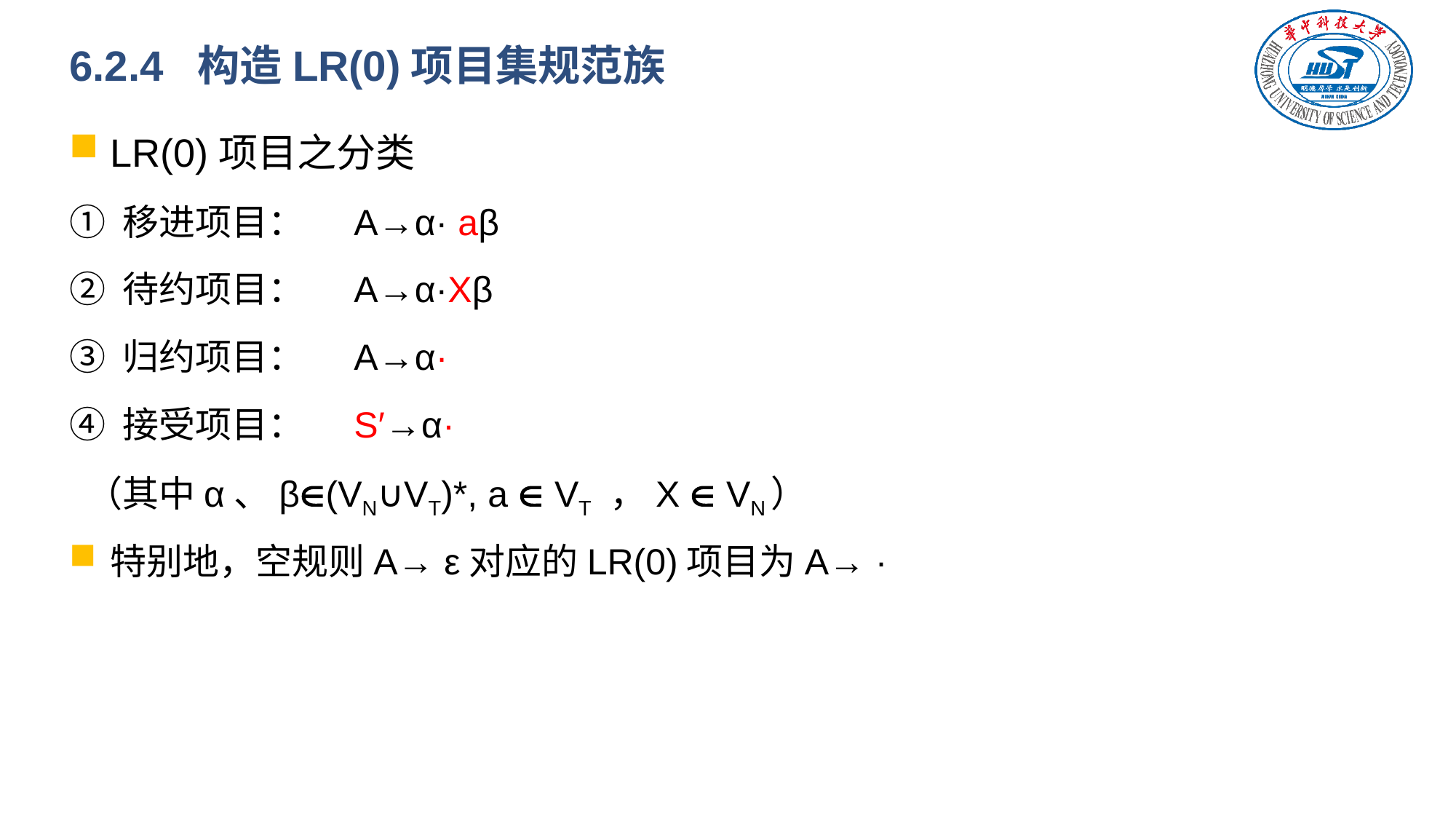

# 6.2.4  构造LR(0)项目集规范族
LR(0)项目之分类
① 移进项目：     A→α· aβ
② 待约项目：     A→α·Xβ
③ 归约项目：     A→α·
④ 接受项目：     S′→α·
 （其中α、β∈(VN∪VT)*, a ∈ VT ，X ∈ VN）
特别地，空规则A→ ε对应的LR(0)项目为A→ ·

38